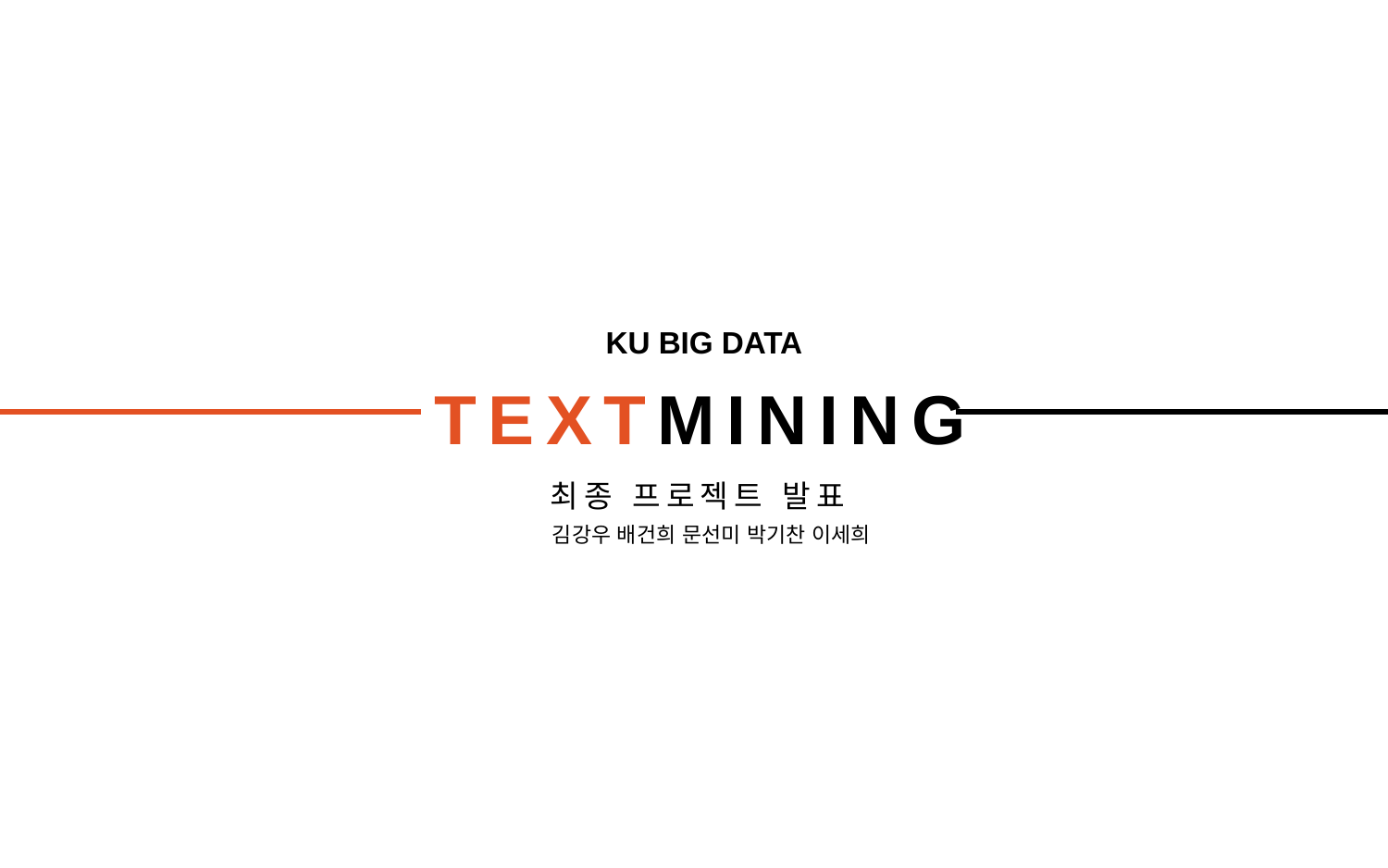

KU BIG DATA
TEXTMINING
최종 프로젝트 발표
김강우 배건희 문선미 박기찬 이세희